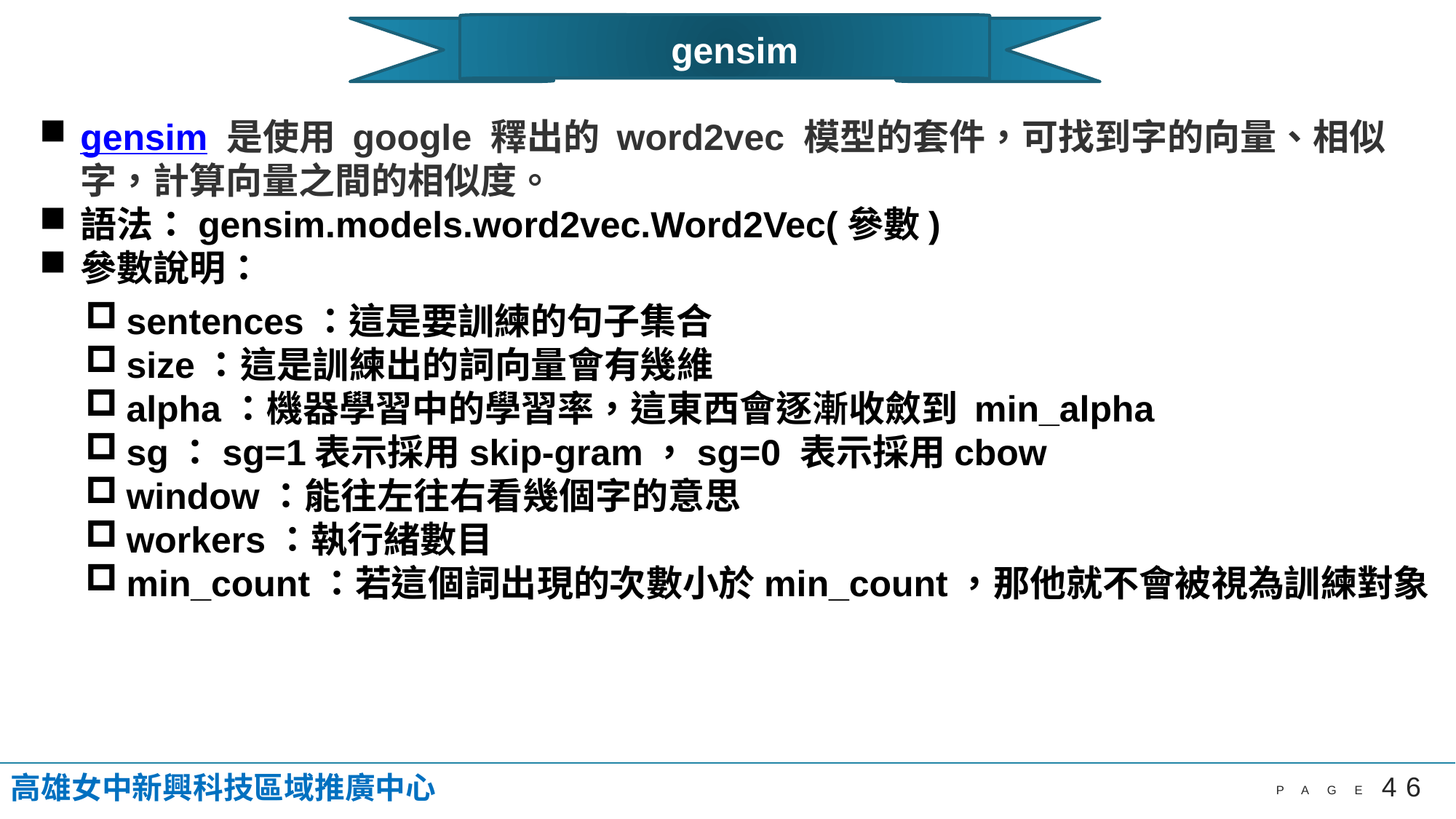

gensim
gensim 是使用 google 釋出的 word2vec 模型的套件，可找到字的向量、相似字，計算向量之間的相似度。
語法：gensim.models.word2vec.Word2Vec(參數)
參數說明：

sentences：這是要訓練的句子集合
size：這是訓練出的詞向量會有幾維
alpha：機器學習中的學習率，這東西會逐漸收斂到 min_alpha
sg：sg=1表示採用skip-gram，sg=0 表示採用cbow
window：能往左往右看幾個字的意思
workers：執行緒數目
min_count：若這個詞出現的次數小於min_count，那他就不會被視為訓練對象
高雄女中新興科技區域推廣中心